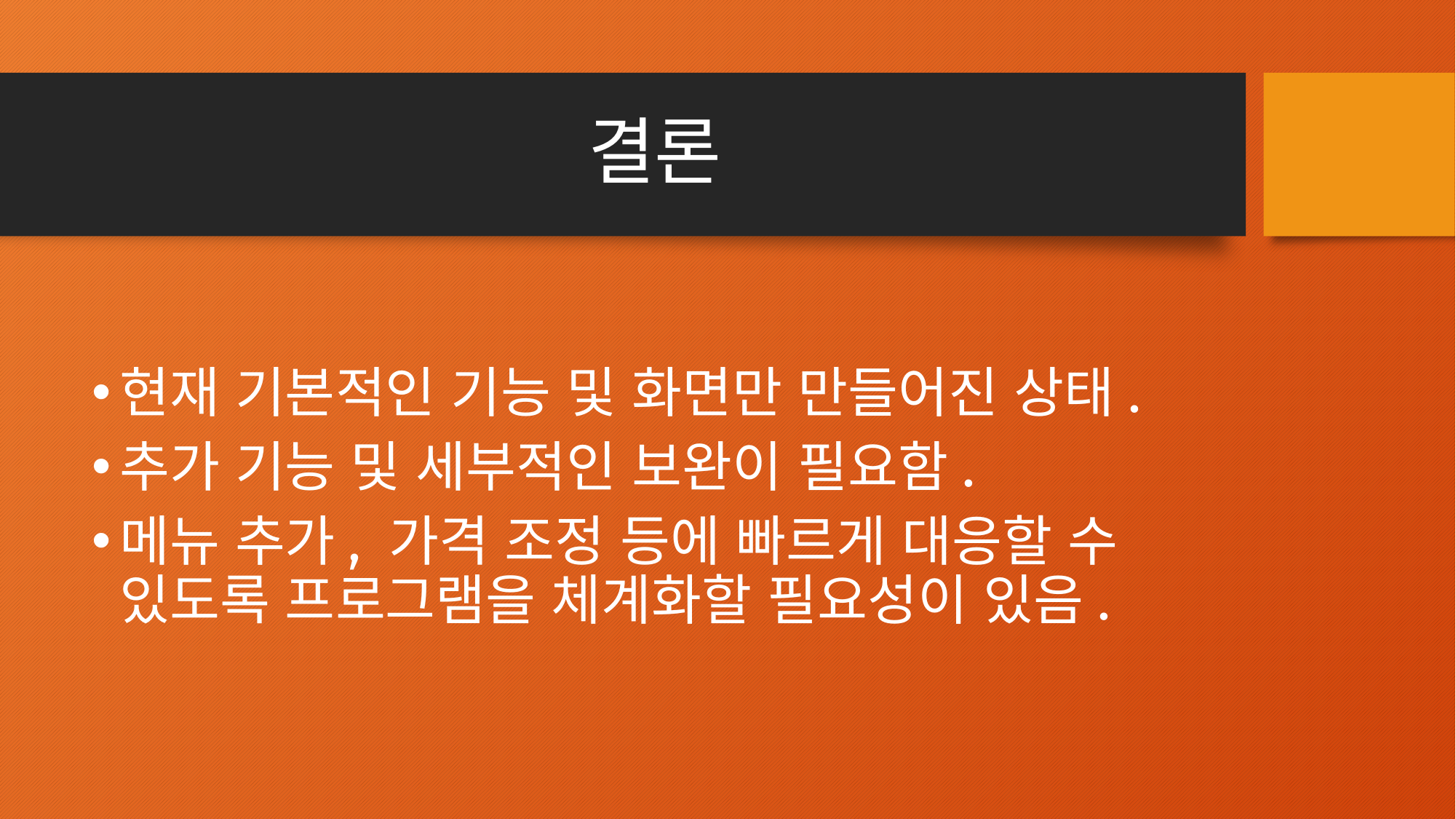

# 결론

현재 기본적인 기능 및 화면만 만들어진 상태.
추가 기능 및 세부적인 보완이 필요함.
메뉴 추가, 가격 조정 등에 빠르게 대응할 수 있도록 프로그램을 체계화할 필요성이 있음.